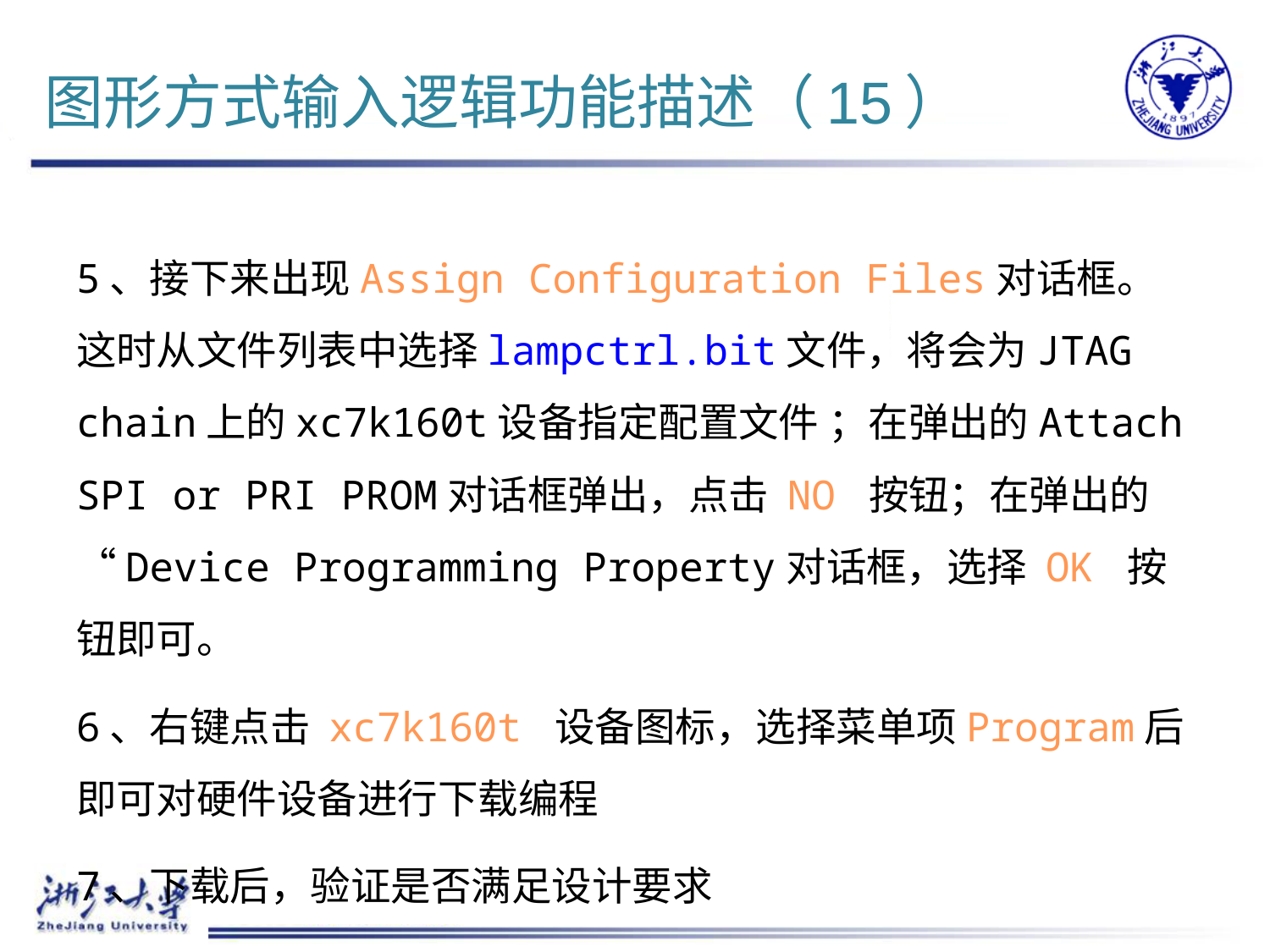

# 图形方式输入逻辑功能描述（15）
5、接下来出现Assign Configuration Files对话框。这时从文件列表中选择lampctrl.bit文件，将会为JTAG chain上的xc7k160t设备指定配置文件 ；在弹出的Attach SPI or PRI PROM对话框弹出，点击 NO 按钮；在弹出的“Device Programming Property对话框，选择 OK 按钮即可。
6、右键点击 xc7k160t 设备图标，选择菜单项Program后即可对硬件设备进行下载编程
7、下载后，验证是否满足设计要求